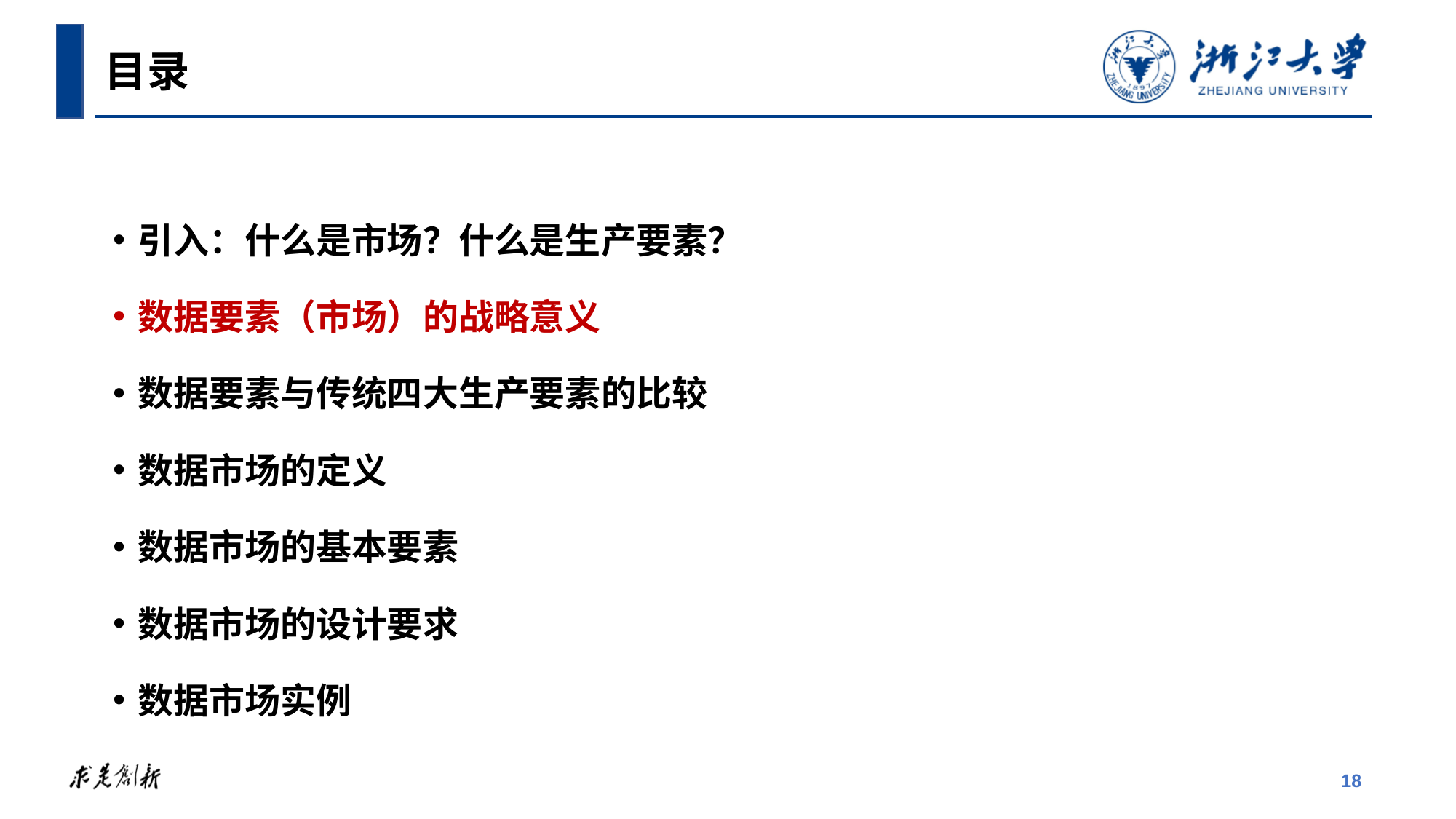

目录
引入：什么是市场？什么是生产要素？
数据要素（市场）的战略意义
数据要素与传统四大生产要素的比较
数据市场的定义
数据市场的基本要素
数据市场的设计要求
数据市场实例

18